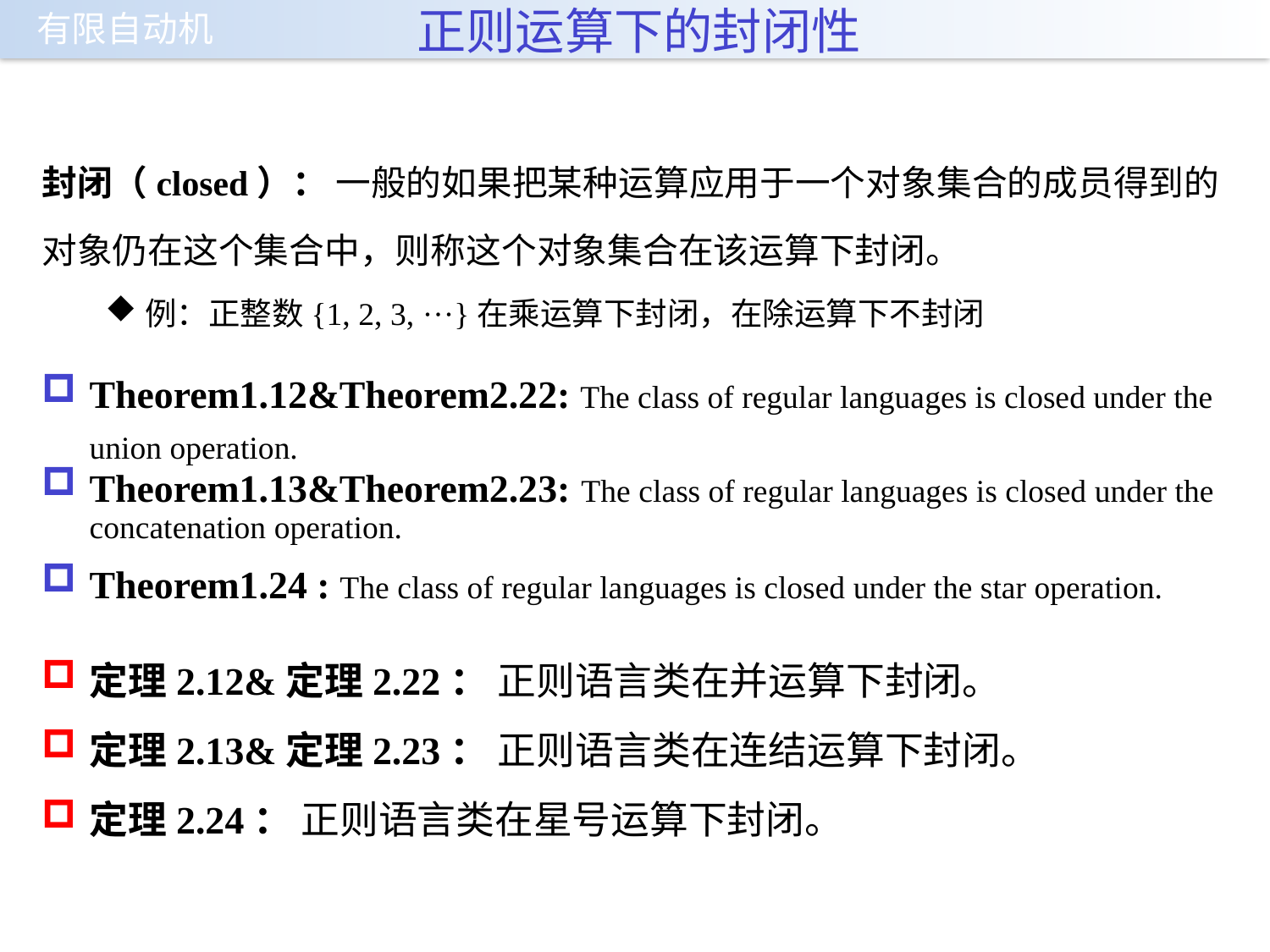

# 正则运算下的封闭性
封闭（closed）： 一般的如果把某种运算应用于一个对象集合的成员得到的对象仍在这个集合中，则称这个对象集合在该运算下封闭。
例：正整数{1, 2, 3, ···}在乘运算下封闭，在除运算下不封闭
Theorem1.12&Theorem2.22: The class of regular languages is closed under the union operation.
Theorem1.13&Theorem2.23: The class of regular languages is closed under the concatenation operation.
Theorem1.24 : The class of regular languages is closed under the star operation.
定理2.12&定理2.22： 正则语言类在并运算下封闭。
定理2.13&定理2.23： 正则语言类在连结运算下封闭。
定理2.24： 正则语言类在星号运算下封闭。